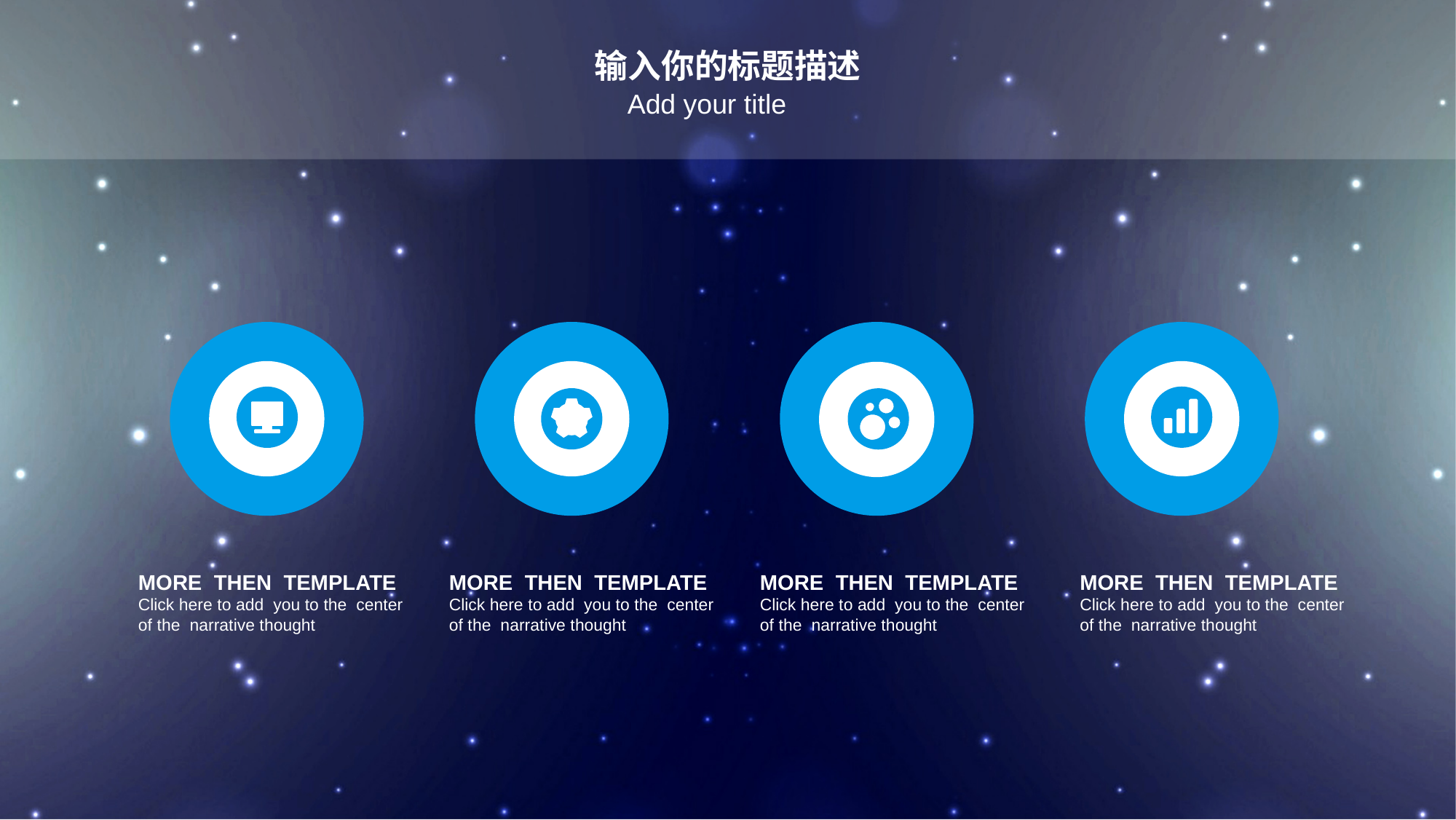

输入你的标题描述
Add your title

MORE  THEN  TEMPLATE
Click here to add  you to the  center
of the  narrative thought
MORE  THEN  TEMPLATE
Click here to add  you to the  center
of the  narrative thought
MORE  THEN  TEMPLATE
Click here to add  you to the  center
of the  narrative thought
MORE  THEN  TEMPLATE
Click here to add  you to the  center
of the  narrative thought